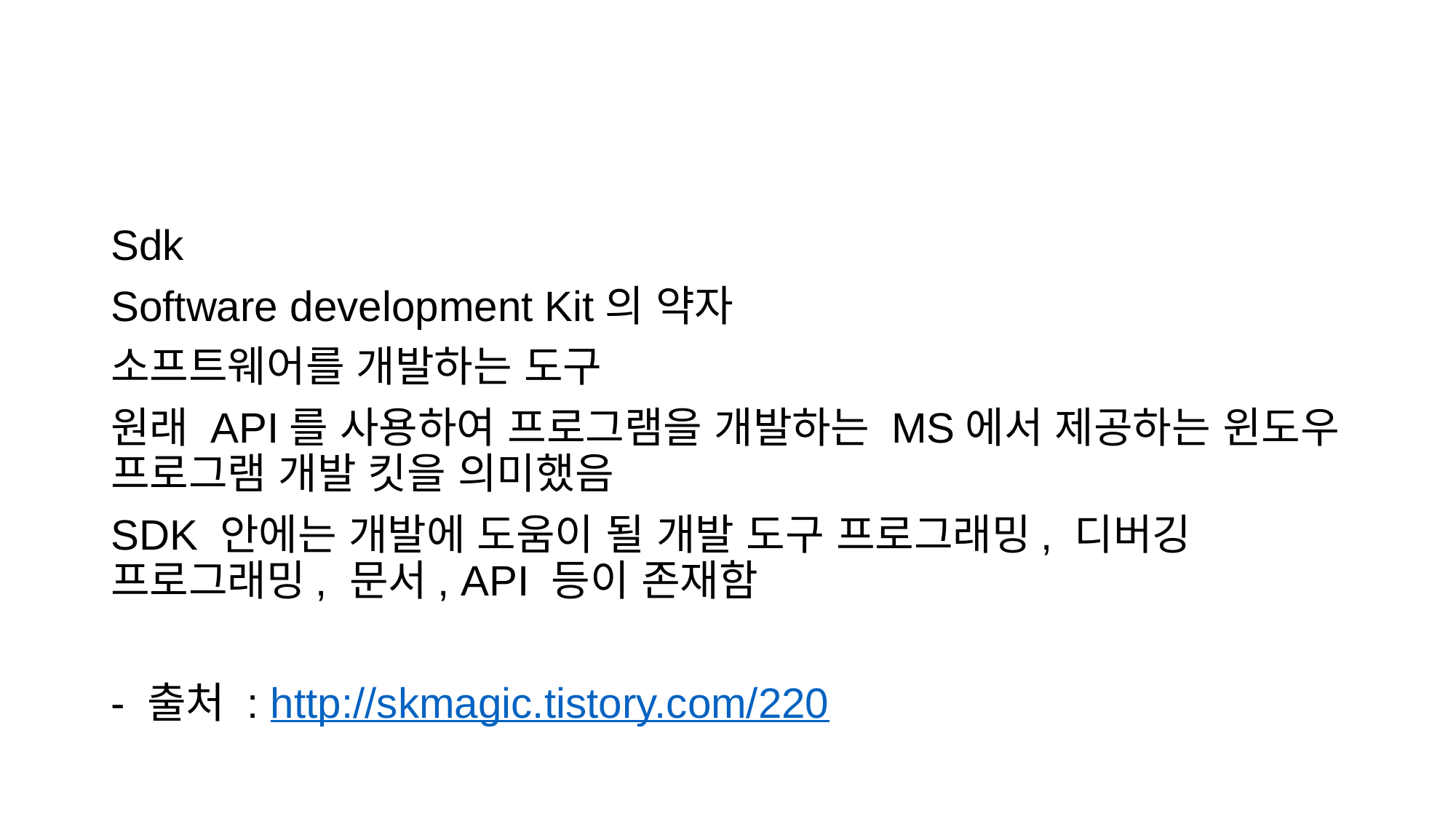

#
Sdk
Software development Kit의 약자
소프트웨어를 개발하는 도구
원래 API를 사용하여 프로그램을 개발하는 MS에서 제공하는 윈도우 프로그램 개발 킷을 의미했음
SDK 안에는 개발에 도움이 될 개발 도구 프로그래밍, 디버깅 프로그래밍, 문서, API 등이 존재함

- 출처 : http://skmagic.tistory.com/220